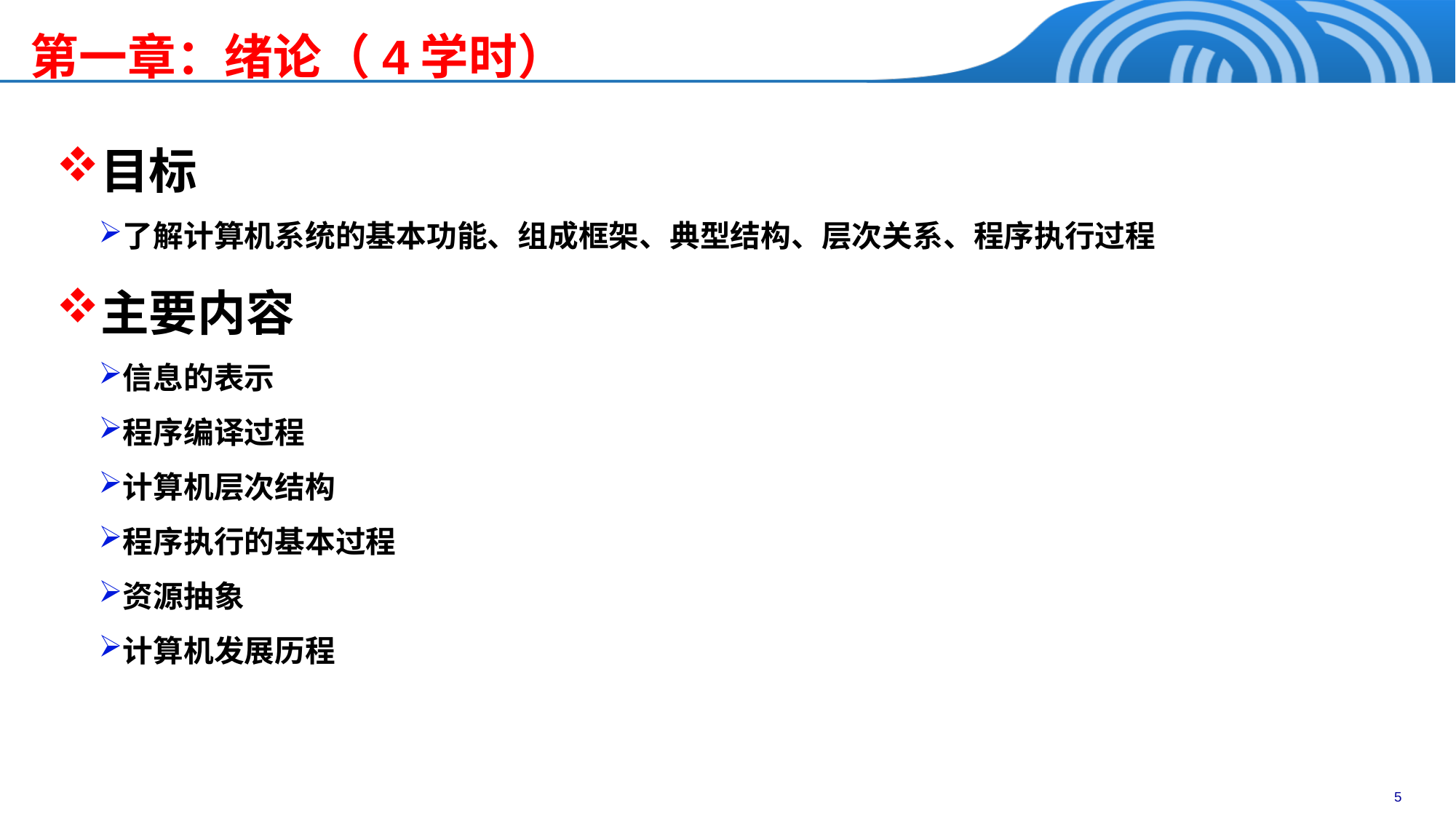

# 第一章：绪论（4学时）
目标
了解计算机系统的基本功能、组成框架、典型结构、层次关系、程序执行过程
主要内容
信息的表示
程序编译过程
计算机层次结构
程序执行的基本过程
资源抽象
计算机发展历程